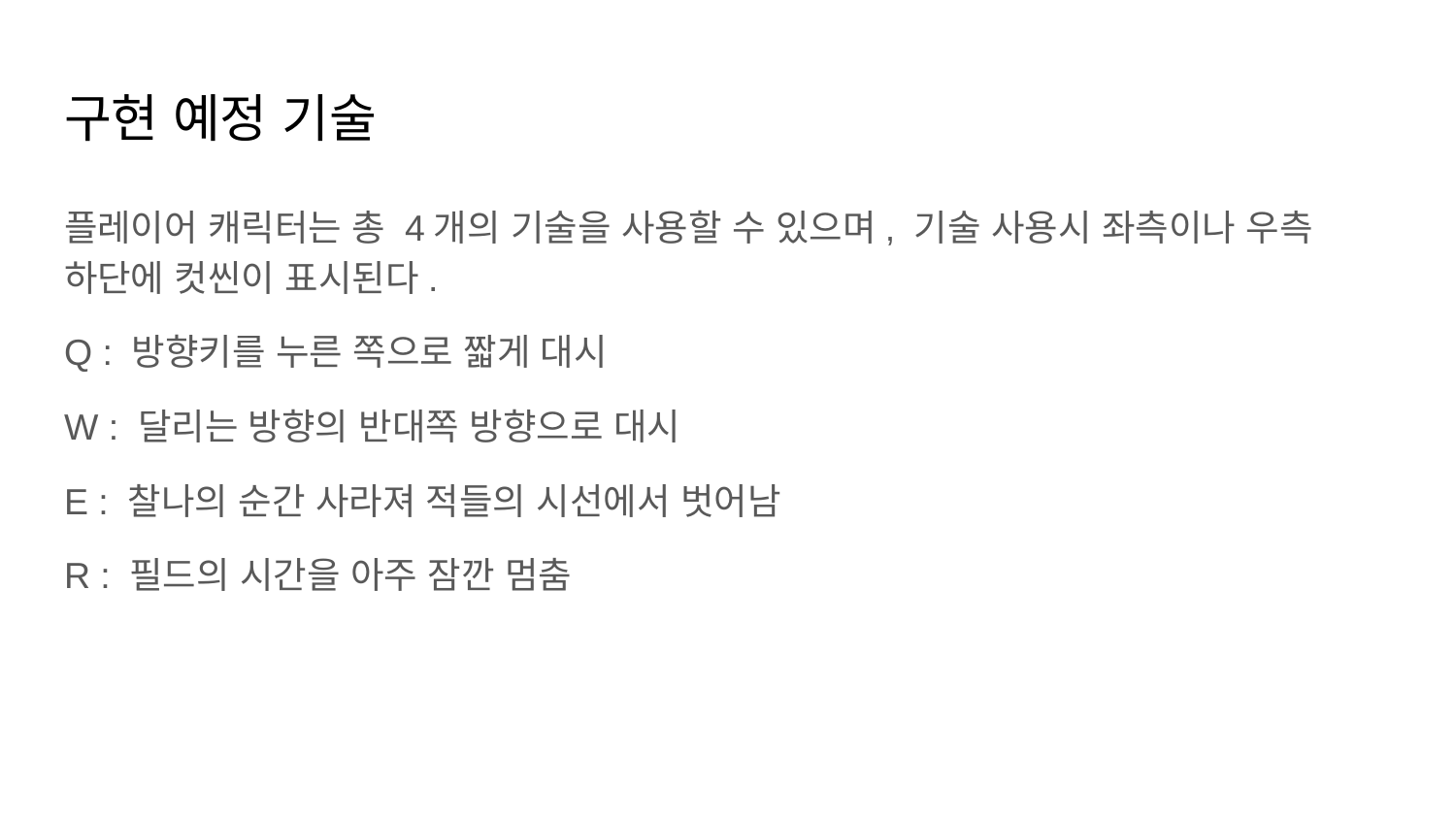

# 구현 예정 기술
플레이어 캐릭터는 총 4개의 기술을 사용할 수 있으며, 기술 사용시 좌측이나 우측 하단에 컷씬이 표시된다.
Q : 방향키를 누른 쪽으로 짧게 대시
W : 달리는 방향의 반대쪽 방향으로 대시
E : 찰나의 순간 사라져 적들의 시선에서 벗어남
R : 필드의 시간을 아주 잠깐 멈춤